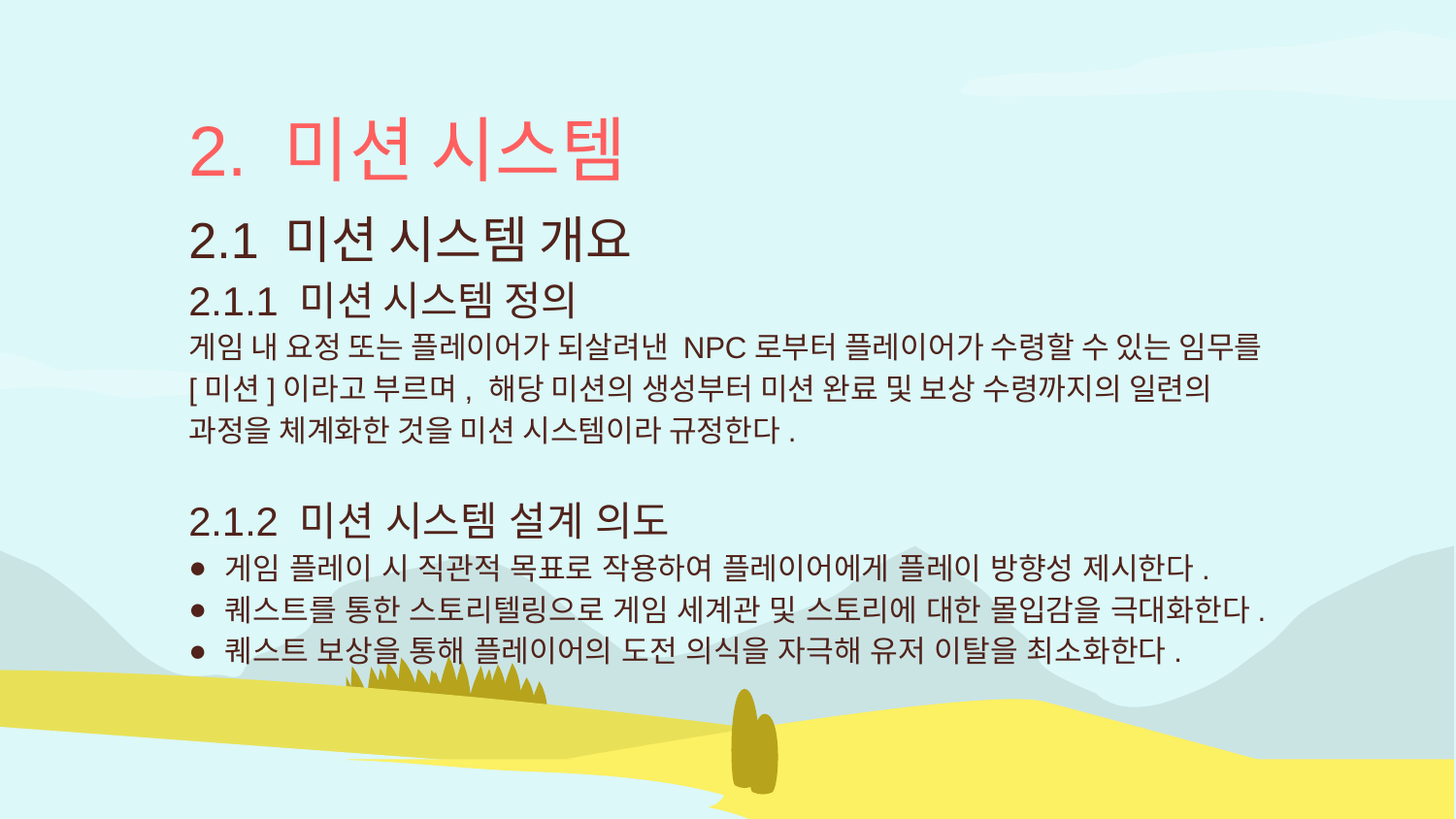

# 2. 미션 시스템
2.1 미션 시스템 개요
2.1.1 미션 시스템 정의
게임 내 요정 또는 플레이어가 되살려낸 NPC로부터 플레이어가 수령할 수 있는 임무를 [미션]이라고 부르며, 해당 미션의 생성부터 미션 완료 및 보상 수령까지의 일련의 과정을 체계화한 것을 미션 시스템이라 규정한다.

2.1.2 미션 시스템 설계 의도
게임 플레이 시 직관적 목표로 작용하여 플레이어에게 플레이 방향성 제시한다.
퀘스트를 통한 스토리텔링으로 게임 세계관 및 스토리에 대한 몰입감을 극대화한다.
퀘스트 보상을 통해 플레이어의 도전 의식을 자극해 유저 이탈을 최소화한다.